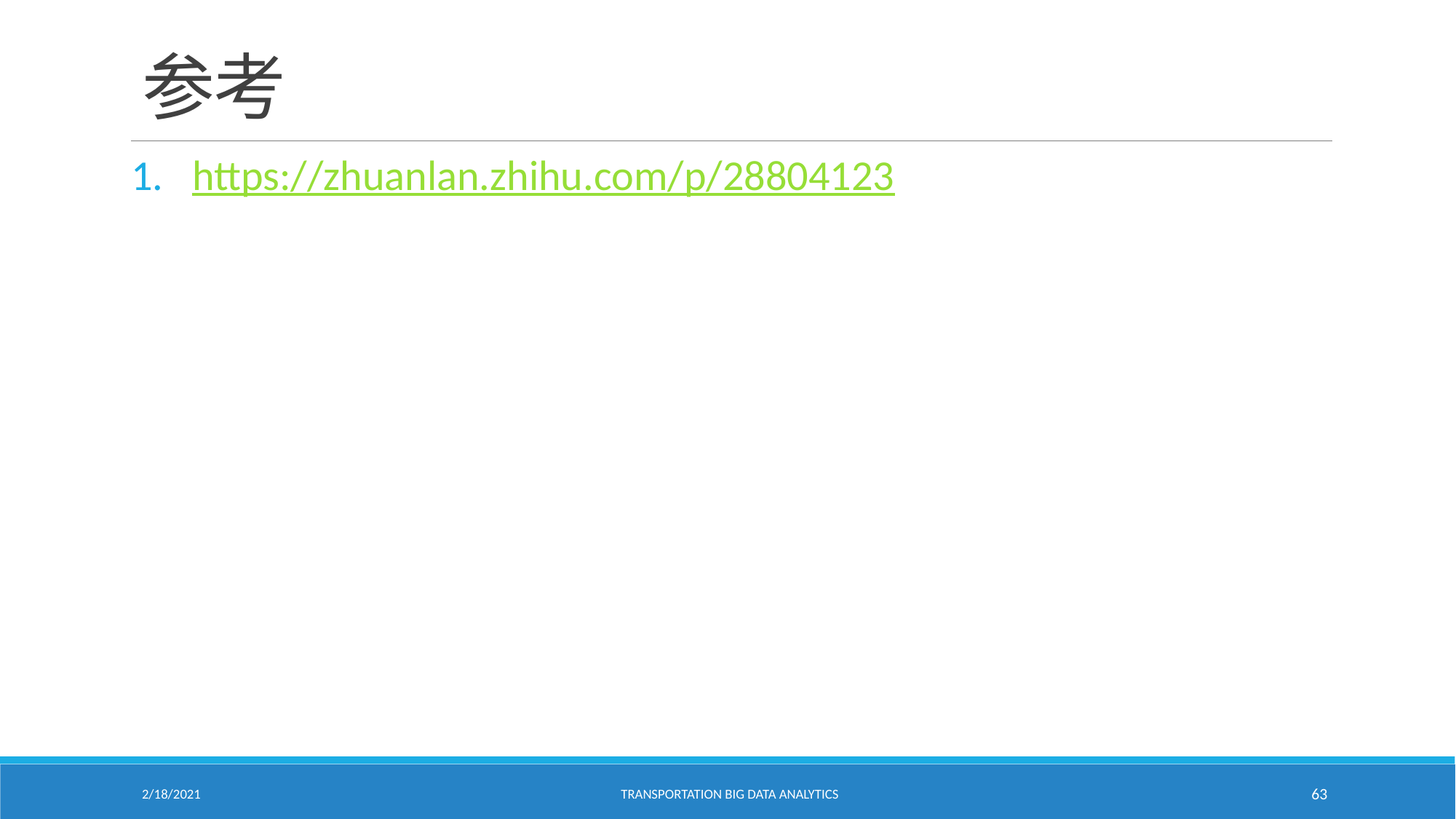

# 参考
https://zhuanlan.zhihu.com/p/28804123

2/18/2021
Transportation Big Data Analytics
63